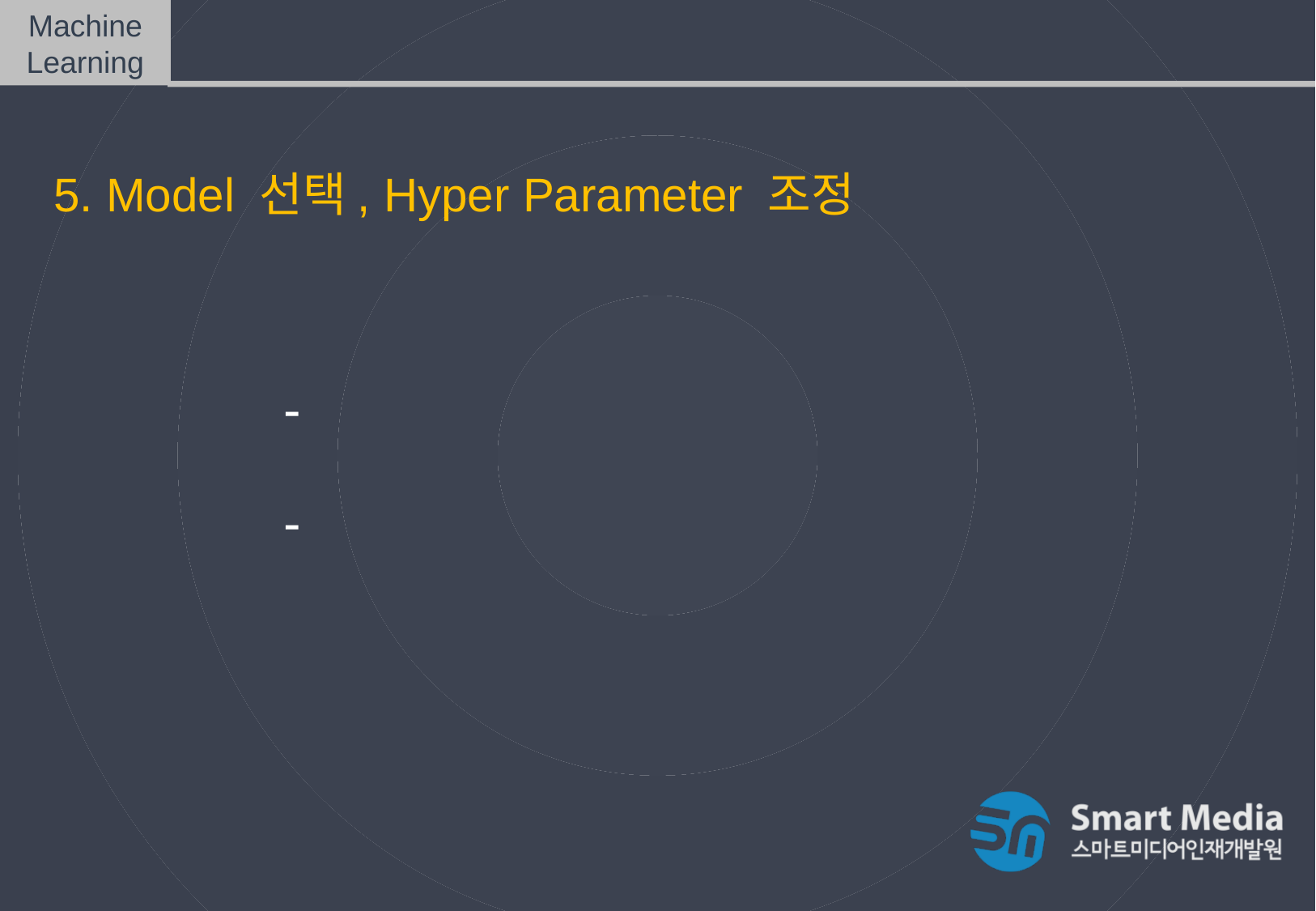

Machine Learning
머신러닝(Machine Learning) 과정

5. Model 선택, Hyper Parameter 조정
목적에 맞는 적절한 모델 선택

KNN, SVM, Decision Tree, Linear Model, Ridge, Lasso …